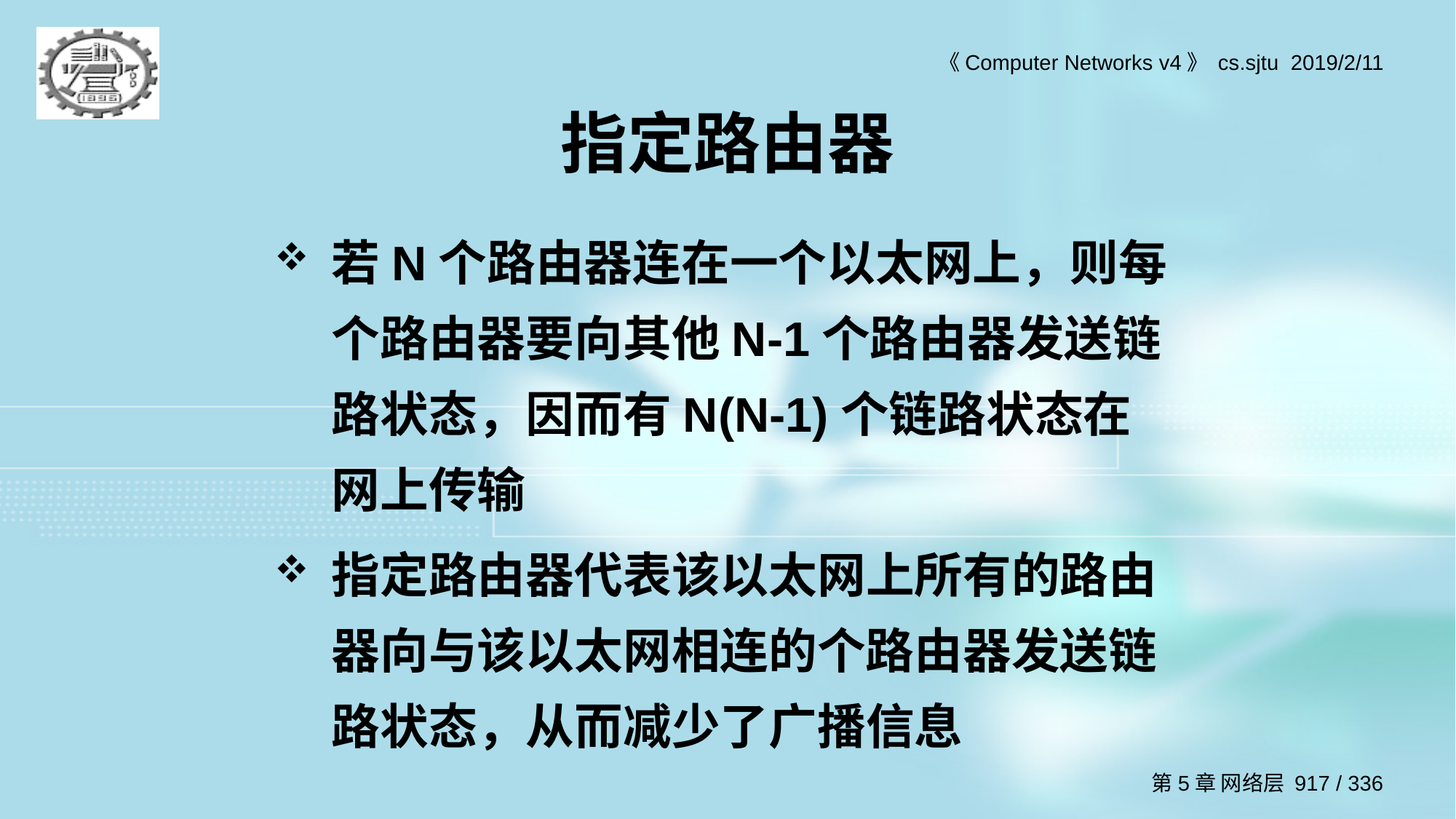

# 指定路由器
若N个路由器连在一个以太网上，则每个路由器要向其他N-1个路由器发送链路状态，因而有N(N-1)个链路状态在网上传输
指定路由器代表该以太网上所有的路由器向与该以太网相连的个路由器发送链路状态，从而减少了广播信息